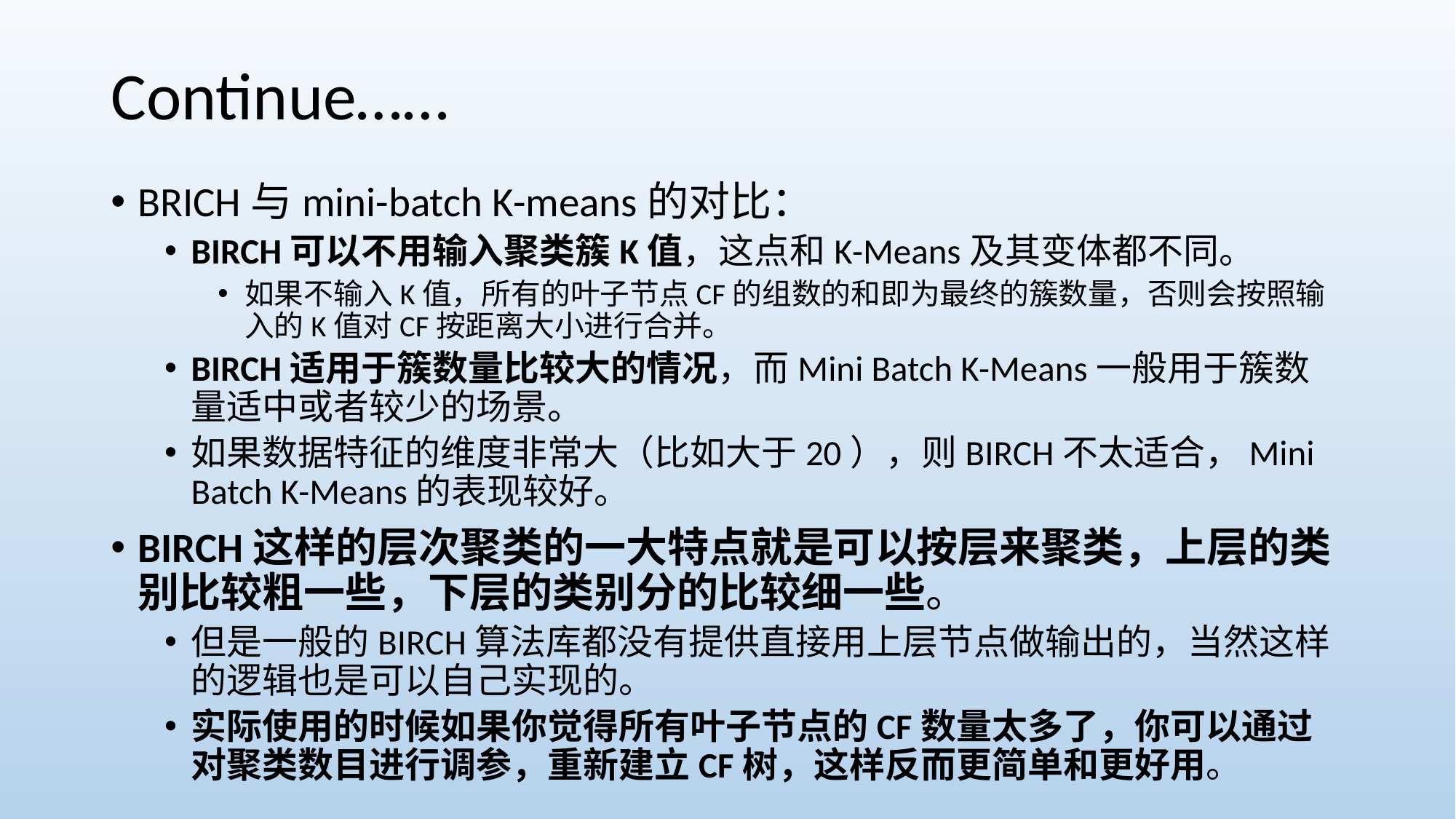

# Continue……
BRICH与mini-batch K-means的对比：
BIRCH可以不用输入聚类簇K值，这点和K-Means及其变体都不同。
如果不输入K值，所有的叶子节点CF的组数的和即为最终的簇数量，否则会按照输入的K值对CF按距离大小进行合并。
BIRCH适用于簇数量比较大的情况，而Mini Batch K-Means一般用于簇数量适中或者较少的场景。
如果数据特征的维度非常大（比如大于20），则BIRCH不太适合，Mini Batch K-Means的表现较好。
BIRCH这样的层次聚类的一大特点就是可以按层来聚类，上层的类别比较粗一些，下层的类别分的比较细一些。
但是一般的BIRCH算法库都没有提供直接用上层节点做输出的，当然这样的逻辑也是可以自己实现的。
实际使用的时候如果你觉得所有叶子节点的CF数量太多了，你可以通过对聚类数目进行调参，重新建立CF树，这样反而更简单和更好用。